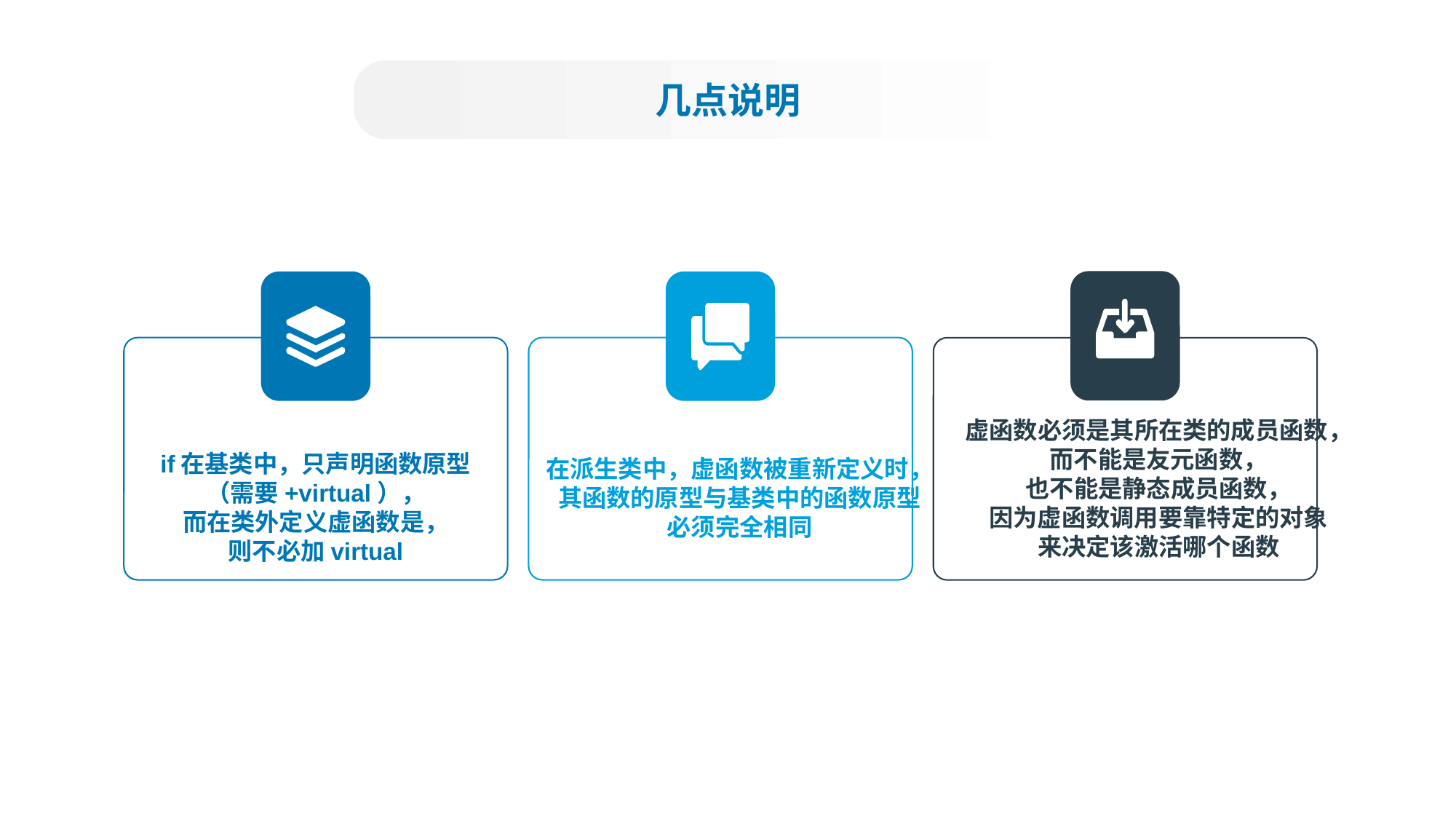

几点说明

虚函数必须是其所在类的成员函数，
而不能是友元函数，
也不能是静态成员函数，
因为虚函数调用要靠特定的对象
来决定该激活哪个函数

在派生类中，虚函数被重新定义时，
其函数的原型与基类中的函数原型
必须完全相同

if在基类中，只声明函数原型
（需要+virtual），
而在类外定义虚函数是，
则不必加virtual